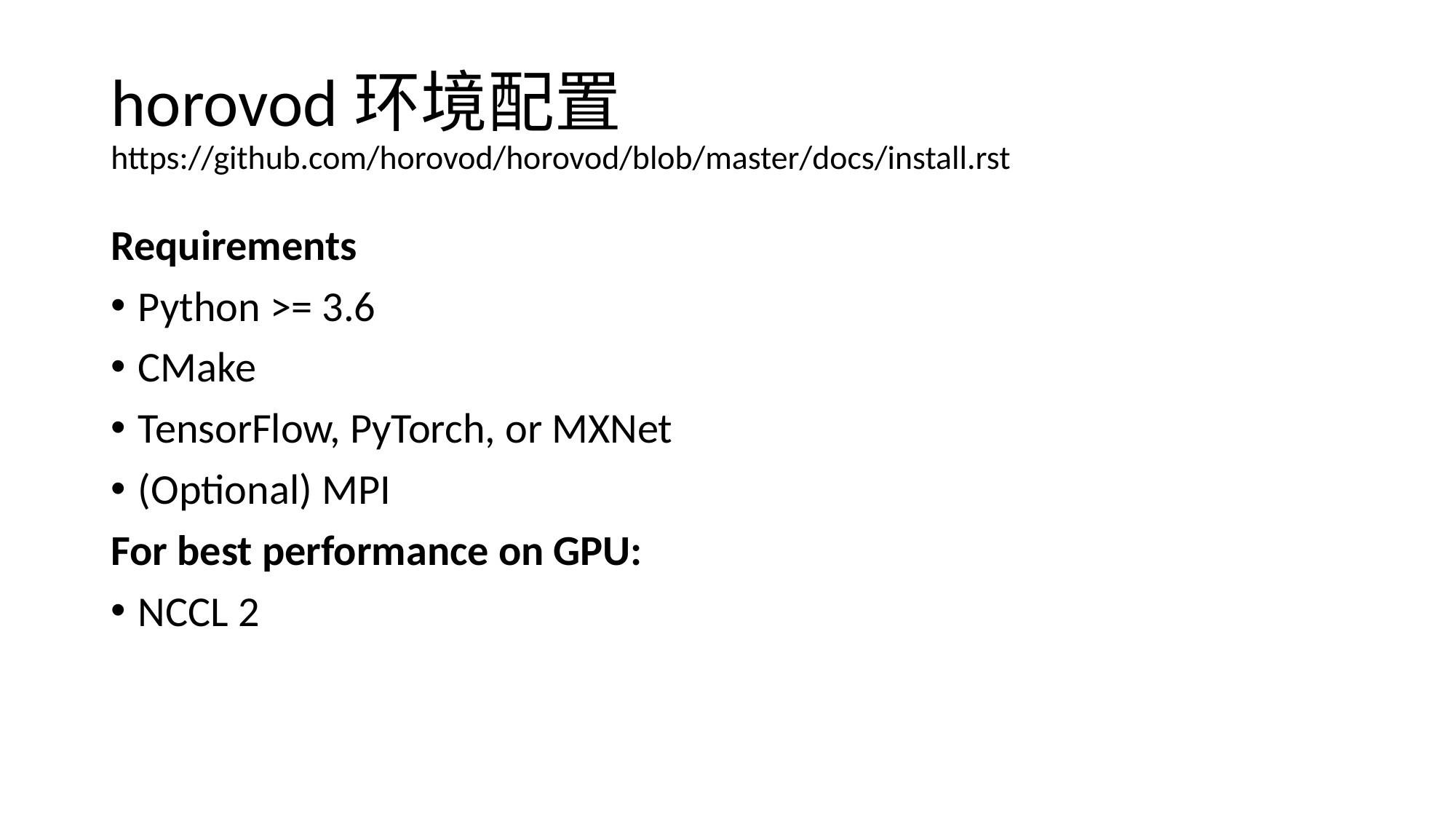

# horovod环境配置 https://github.com/horovod/horovod/blob/master/docs/install.rst
Requirements
Python >= 3.6
CMake
TensorFlow, PyTorch, or MXNet
(Optional) MPI
For best performance on GPU:
NCCL 2